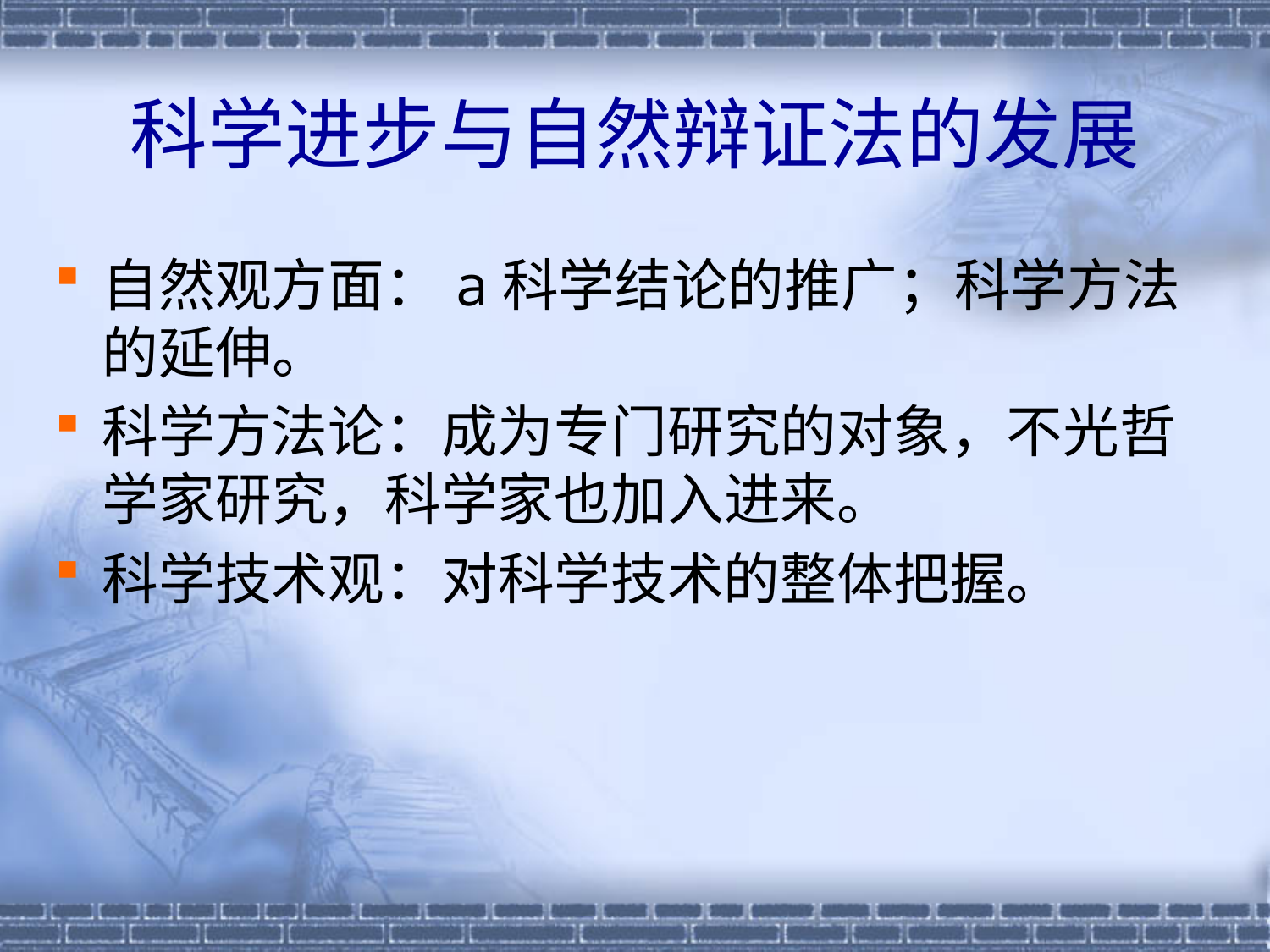

# 科学进步与自然辩证法的发展
自然观方面：a科学结论的推广；科学方法的延伸。
科学方法论：成为专门研究的对象，不光哲学家研究，科学家也加入进来。
科学技术观：对科学技术的整体把握。